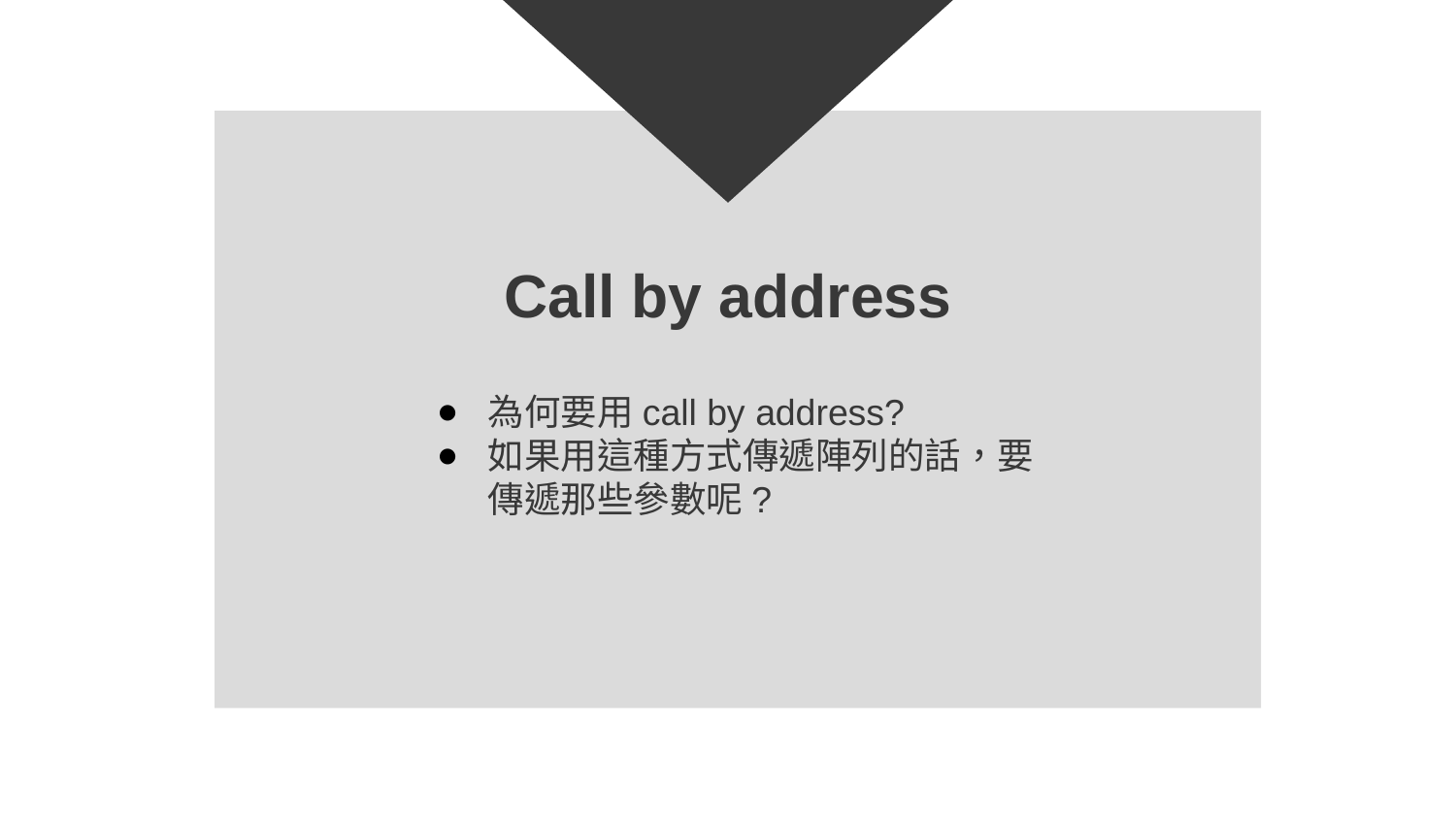

# Call by address
為何要用call by address?
如果用這種方式傳遞陣列的話，要傳遞那些參數呢?